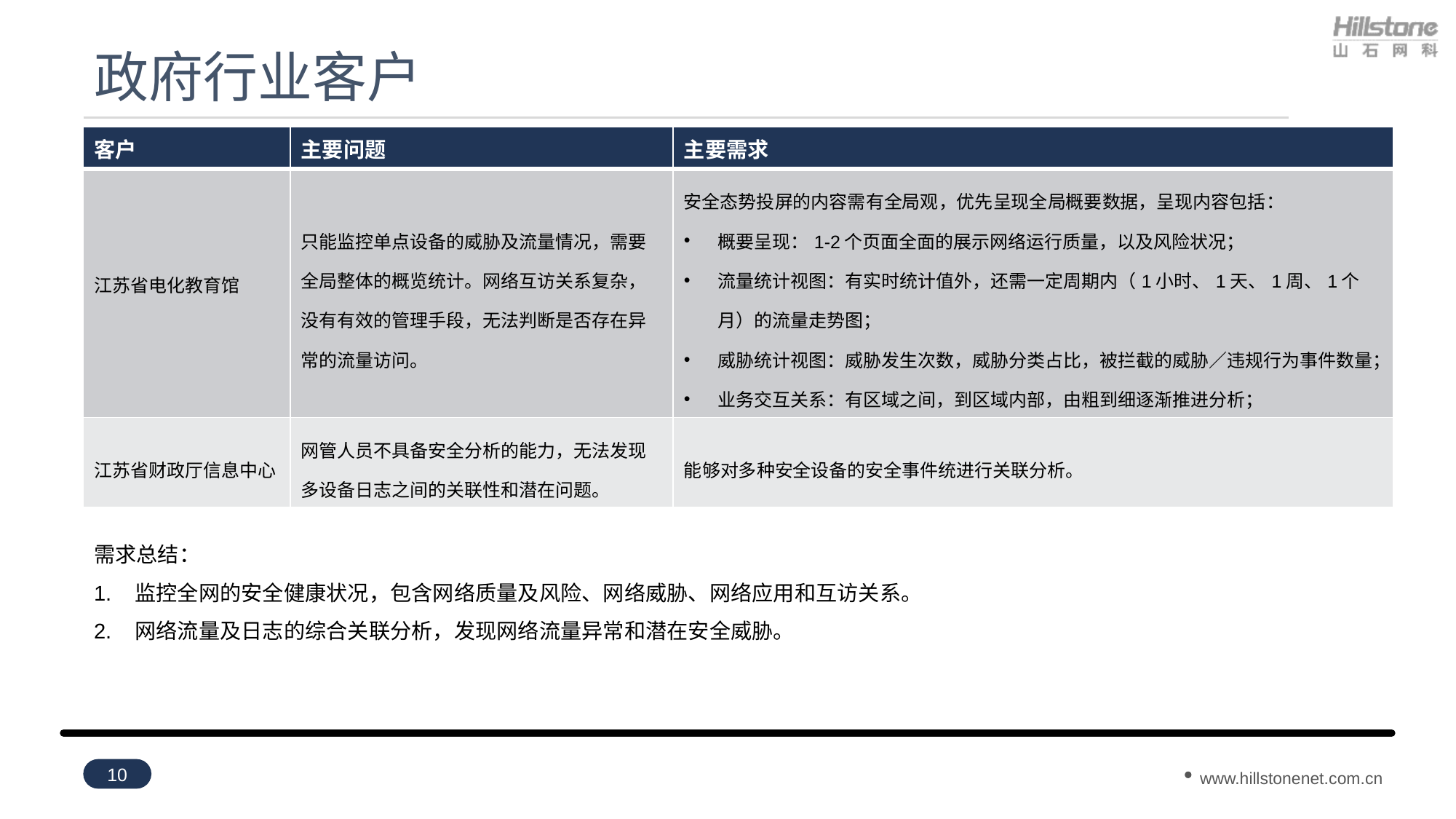

# 政府行业客户
| 客户 | 主要问题 | 主要需求 |
| --- | --- | --- |
| 江苏省电化教育馆 | 只能监控单点设备的威胁及流量情况，需要全局整体的概览统计。网络互访关系复杂，没有有效的管理手段，无法判断是否存在异常的流量访问。 | 安全态势投屏的内容需有全局观，优先呈现全局概要数据，呈现内容包括： 概要呈现：1-2个页面全面的展示网络运行质量，以及风险状况； 流量统计视图：有实时统计值外，还需一定周期内（1小时、1天、1周、1个月）的流量走势图； 威胁统计视图：威胁发生次数，威胁分类占比，被拦截的威胁／违规行为事件数量； 业务交互关系：有区域之间，到区域内部，由粗到细逐渐推进分析； |
| 江苏省财政厅信息中心 | 网管人员不具备安全分析的能力，无法发现多设备日志之间的关联性和潜在问题。 | 能够对多种安全设备的安全事件统进行关联分析。 |
需求总结：
监控全网的安全健康状况，包含网络质量及风险、网络威胁、网络应用和互访关系。
网络流量及日志的综合关联分析，发现网络流量异常和潜在安全威胁。
10